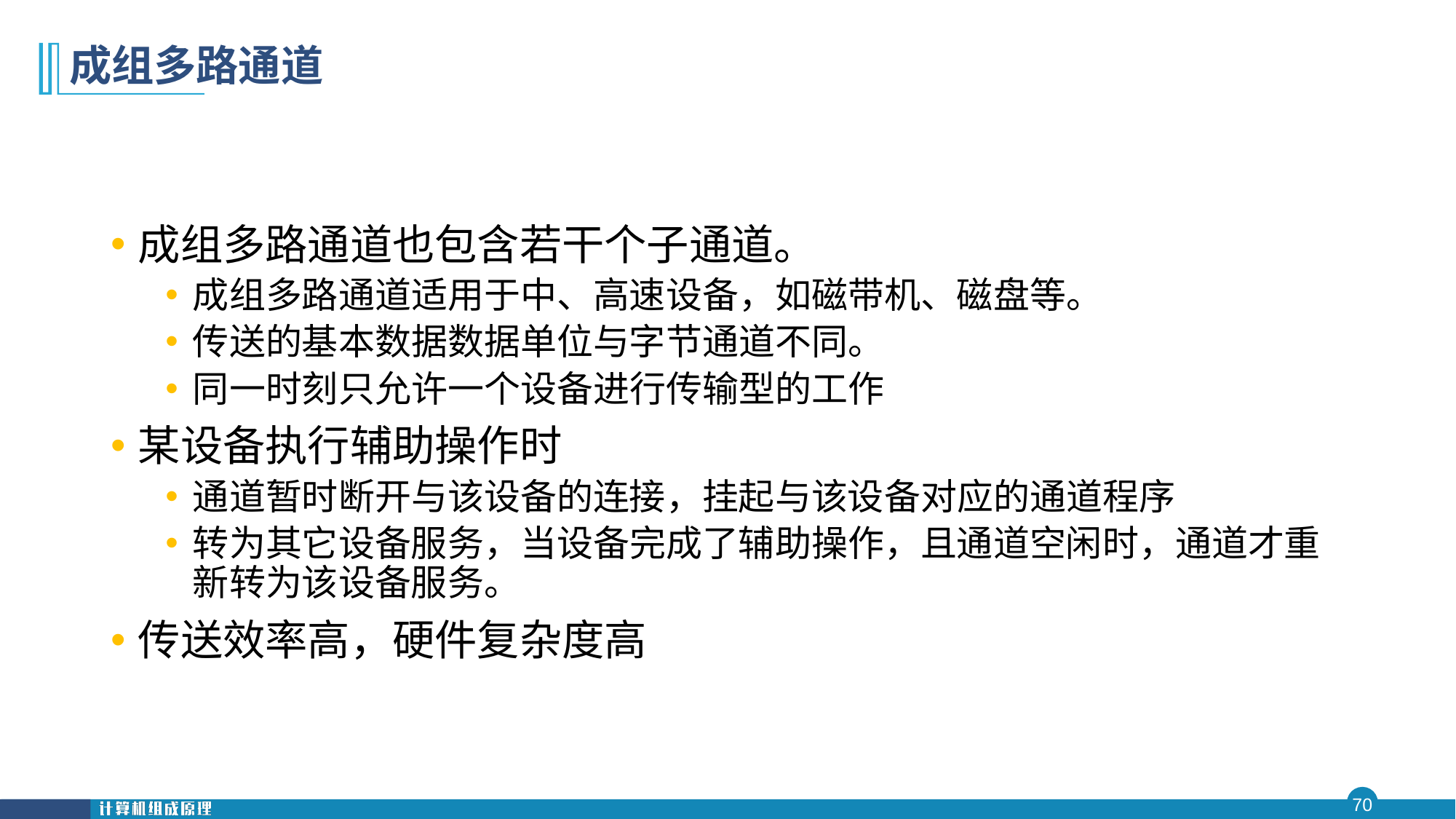

# 成组多路通道
成组多路通道也包含若干个子通道。
成组多路通道适用于中、高速设备，如磁带机、磁盘等。
传送的基本数据数据单位与字节通道不同。
同一时刻只允许一个设备进行传输型的工作
某设备执行辅助操作时
通道暂时断开与该设备的连接，挂起与该设备对应的通道程序
转为其它设备服务，当设备完成了辅助操作，且通道空闲时，通道才重新转为该设备服务。
传送效率高，硬件复杂度高